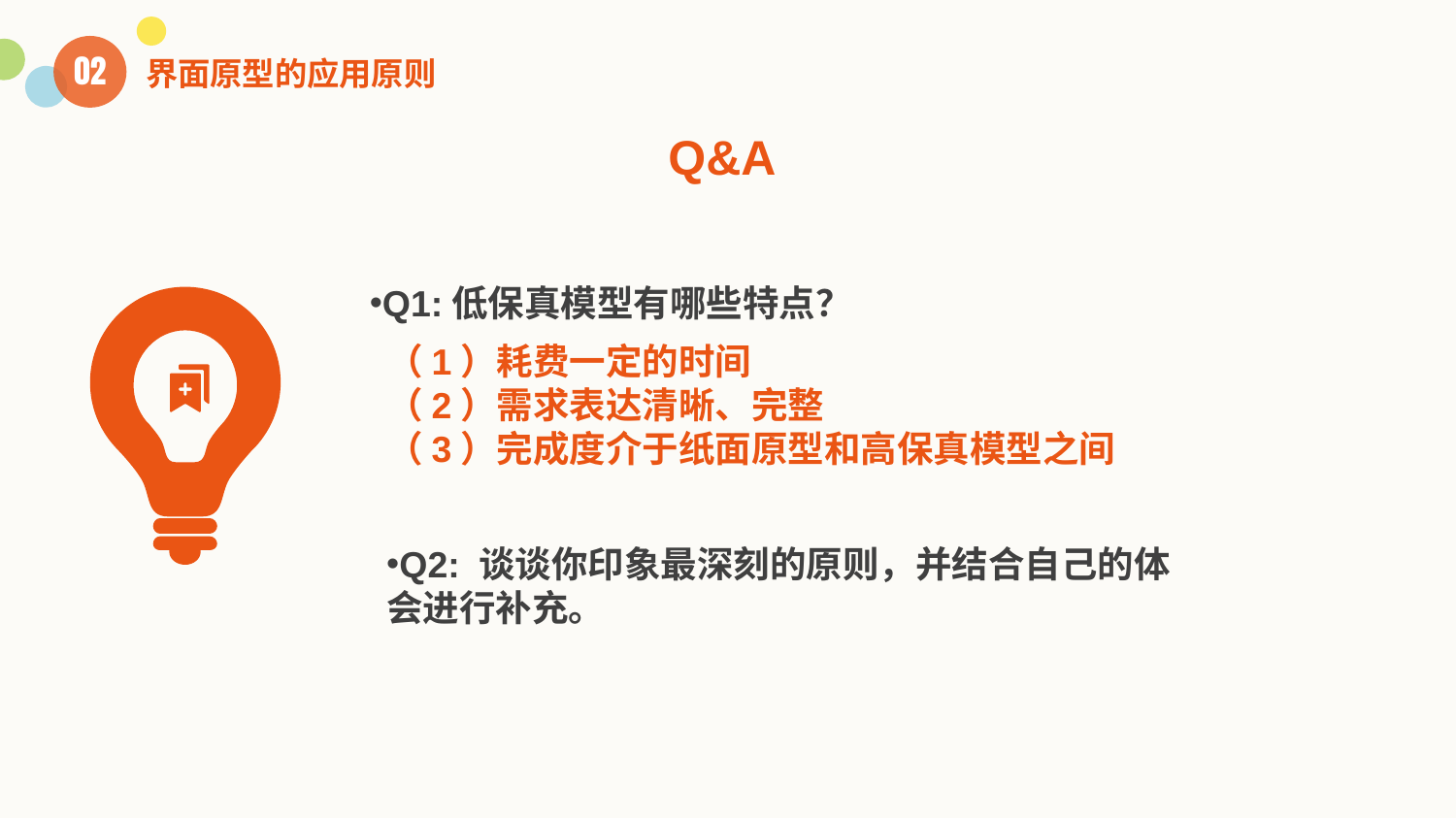

02
界面原型的应用原则

Q&A
Q1:低保真模型有哪些特点？

（1）耗费一定的时间
（2）需求表达清晰、完整
（3）完成度介于纸面原型和高保真模型之间

Q2: 谈谈你印象最深刻的原则，并结合自己的体会进行补充。